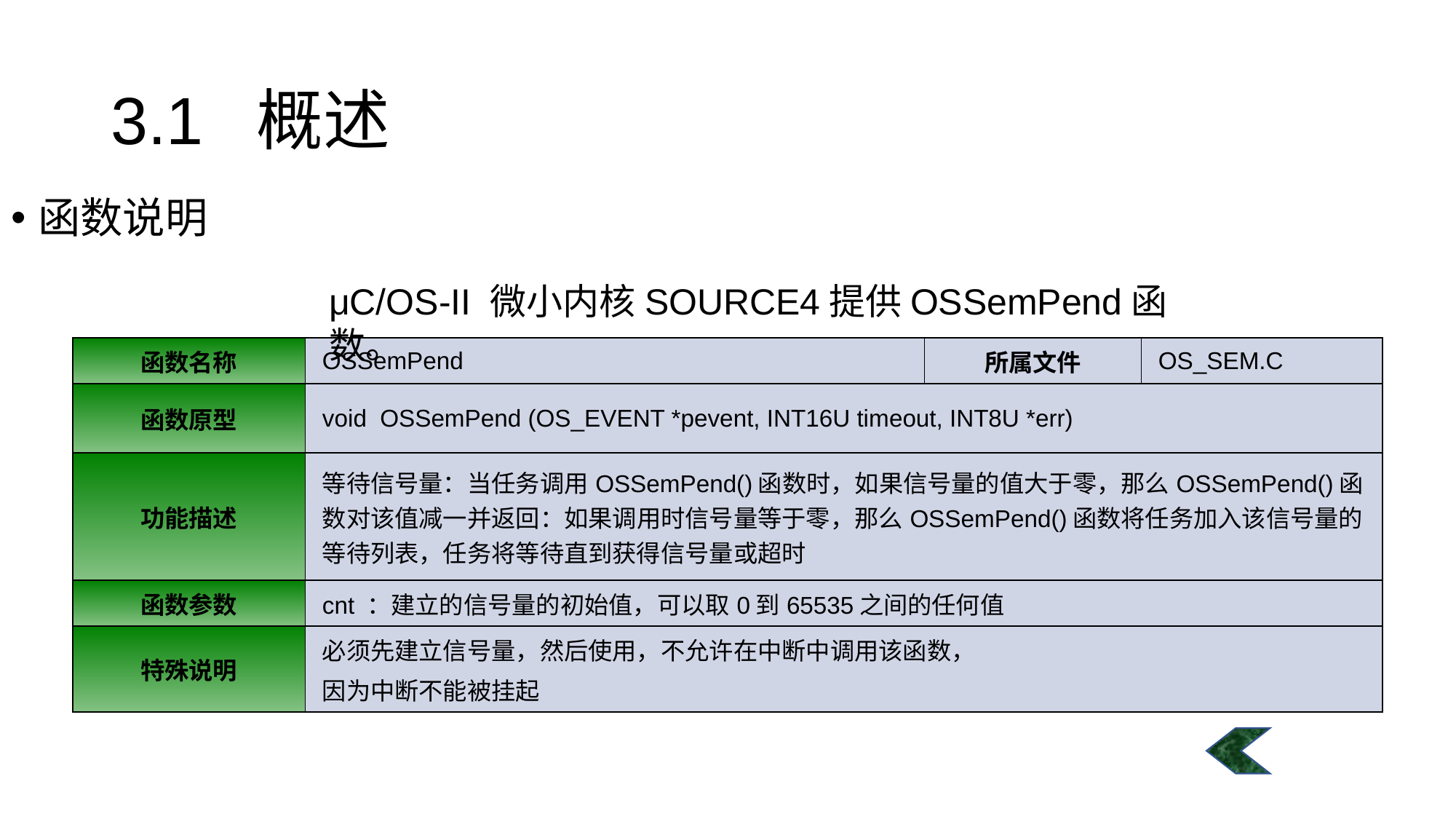

# 3.1  概述
函数说明
μC/OS-II 微小内核SOURCE4提供OSSemPend函数。
| 函数名称 | OSSemPend | 所属文件 | OS\_SEM.C |
| --- | --- | --- | --- |
| 函数原型 | void OSSemPend (OS\_EVENT \*pevent, INT16U timeout, INT8U \*err) |  |  |
| 功能描述 | 等待信号量：当任务调用OSSemPend()函数时，如果信号量的值大于零，那么OSSemPend()函数对该值减一并返回：如果调用时信号量等于零，那么OSSemPend()函数将任务加入该信号量的等待列表，任务将等待直到获得信号量或超时 |  |  |
| 函数参数 | cnt ：建立的信号量的初始值，可以取0到65535之间的任何值 |  |  |
| 特殊说明 | 必须先建立信号量，然后使用，不允许在中断中调用该函数， 因为中断不能被挂起 |  |  |